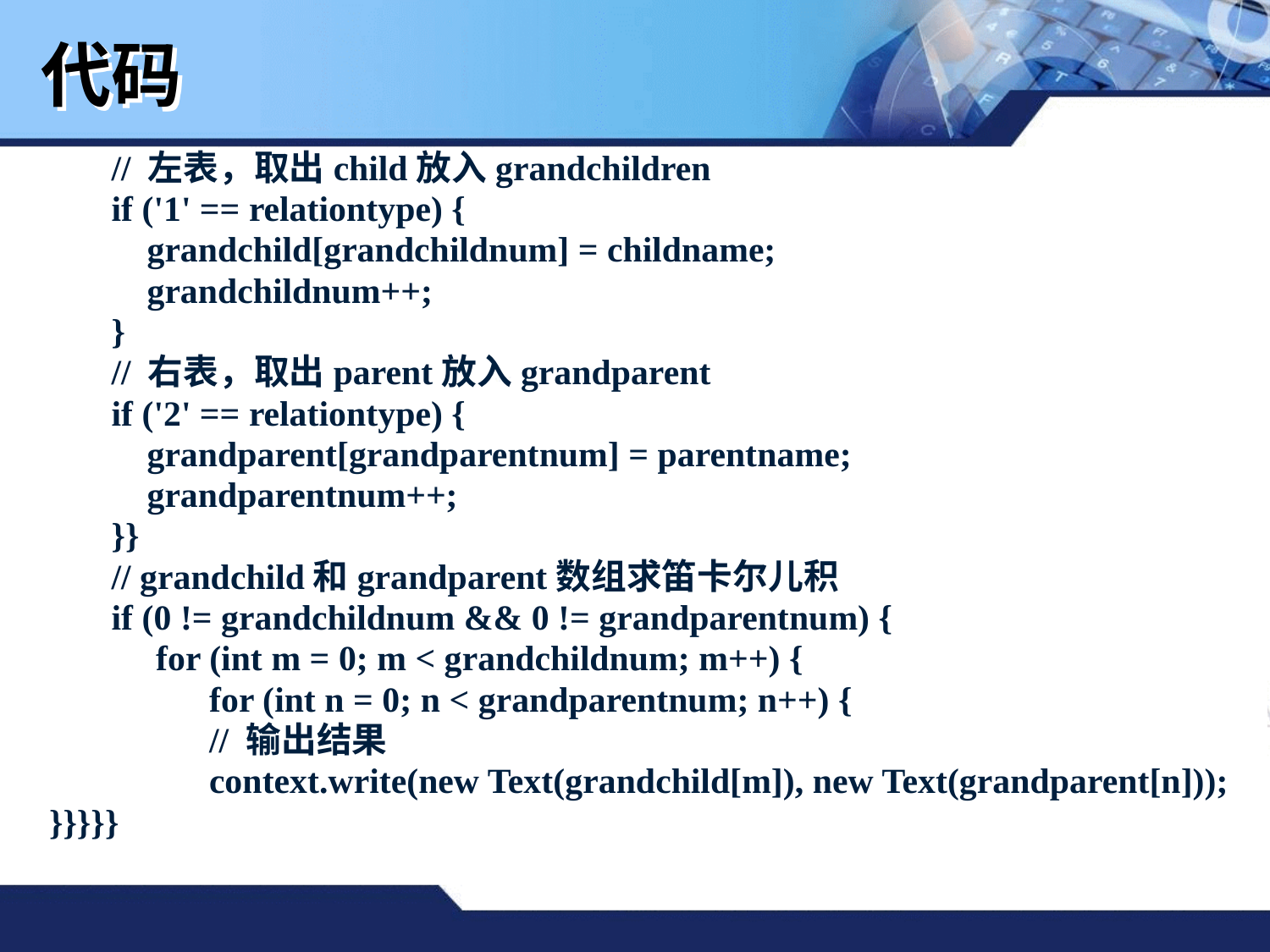

# 代码
       // 左表，取出child放入grandchildren
       if ('1' == relationtype) {
           grandchild[grandchildnum] = childname;
           grandchildnum++;
       }
       // 右表，取出parent放入grandparent
       if ('2' == relationtype) {
           grandparent[grandparentnum] = parentname;
           grandparentnum++;
       }}
       // grandchild和grandparent数组求笛卡尔儿积
       if (0 != grandchildnum && 0 != grandparentnum) {
            for (int m = 0; m < grandchildnum; m++) {
                  for (int n = 0; n < grandparentnum; n++) {
                  // 输出结果
                  context.write(new Text(grandchild[m]), new Text(grandparent[n]));
}}}}}